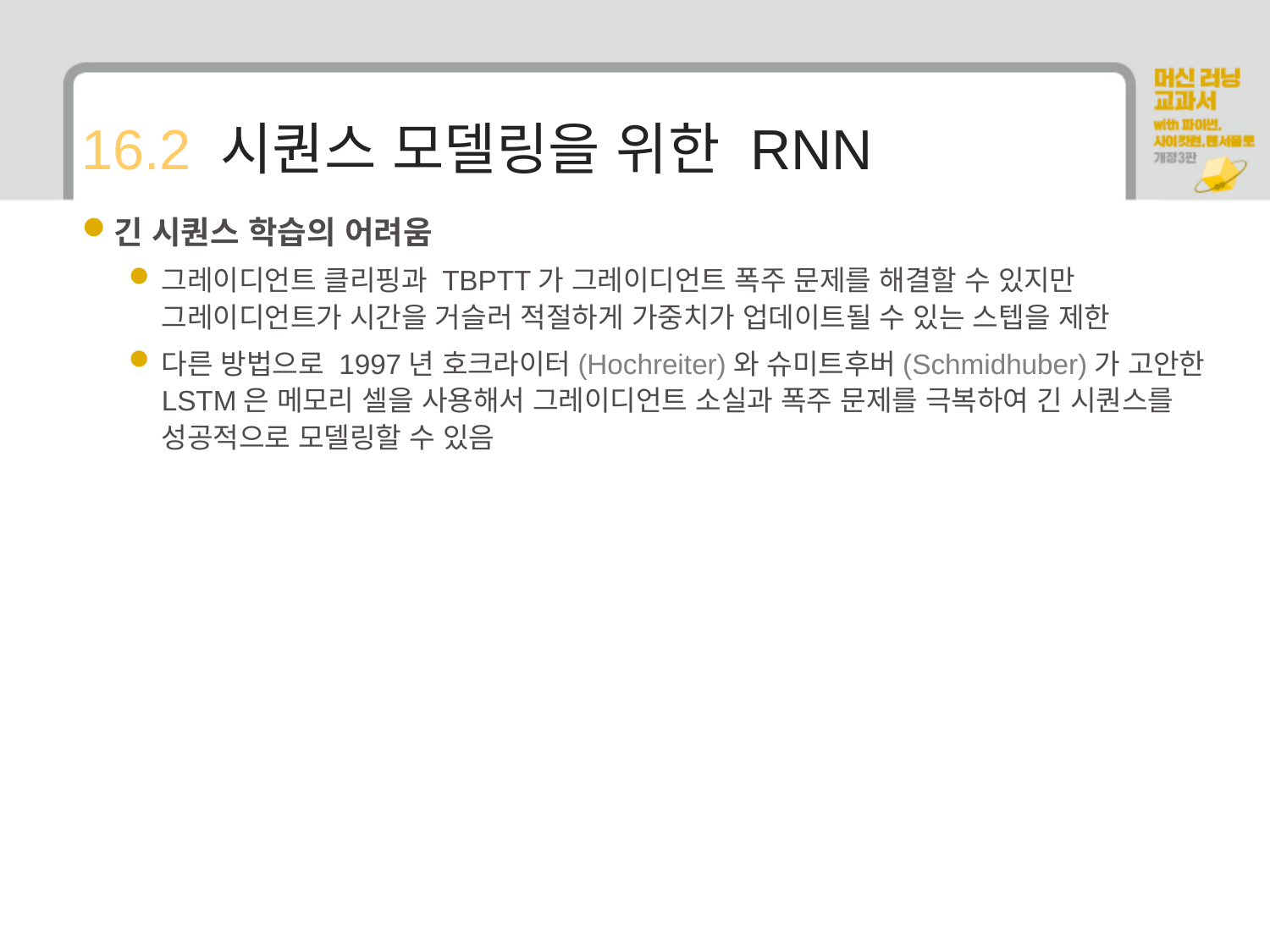

# 16.2 시퀀스 모델링을 위한 RNN
긴 시퀀스 학습의 어려움
그레이디언트 클리핑과 TBPTT가 그레이디언트 폭주 문제를 해결할 수 있지만 그레이디언트가 시간을 거슬러 적절하게 가중치가 업데이트될 수 있는 스텝을 제한
다른 방법으로 1997년 호크라이터(Hochreiter)와 슈미트후버(Schmidhuber)가 고안한 LSTM은 메모리 셀을 사용해서 그레이디언트 소실과 폭주 문제를 극복하여 긴 시퀀스를 성공적으로 모델링할 수 있음